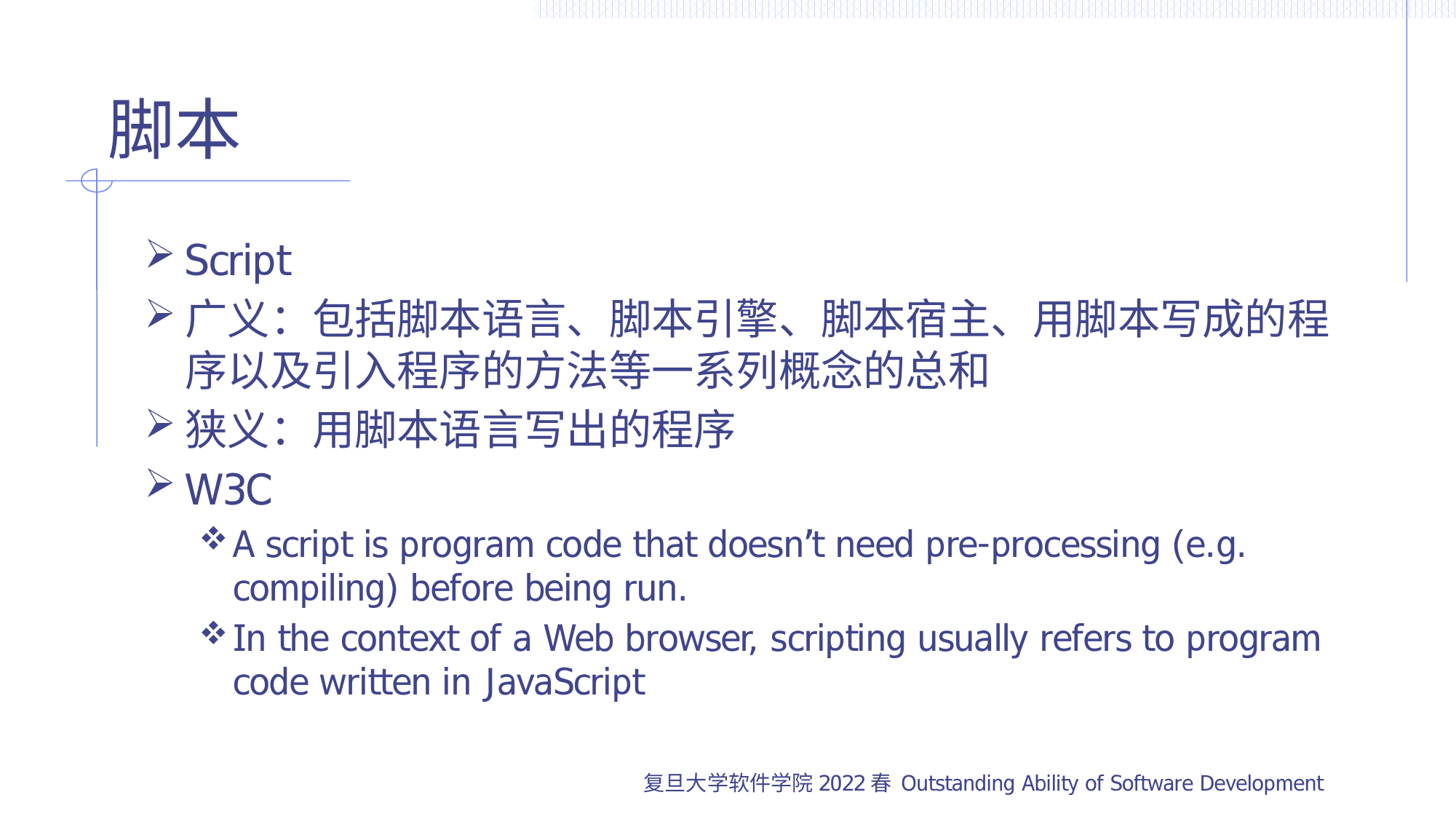

# 脚本
Script
广义：包括脚本语言、脚本引擎、脚本宿主、用脚本写成的程序以及引入程序的方法等一系列概念的总和
狭义：用脚本语言写出的程序
W3C
A script is program code that doesn’t need pre-processing (e.g. compiling) before being run.
In the context of a Web browser, scripting usually refers to program code written in JavaScript